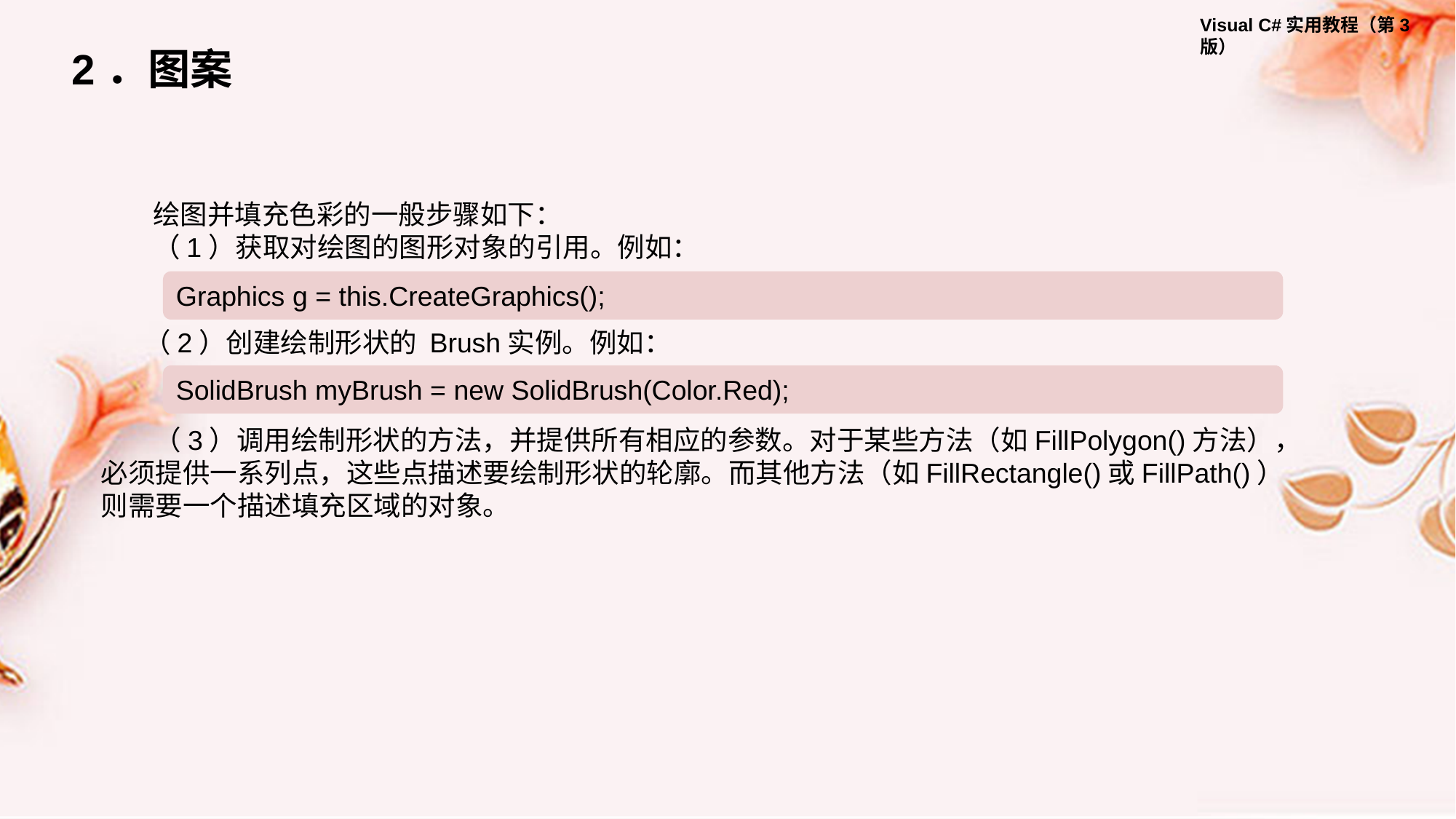

2．图案
绘图并填充色彩的一般步骤如下：
（1）获取对绘图的图形对象的引用。例如：
Graphics g = this.CreateGraphics();
（2）创建绘制形状的 Brush实例。例如：
SolidBrush myBrush = new SolidBrush(Color.Red);
（3）调用绘制形状的方法，并提供所有相应的参数。对于某些方法（如FillPolygon()方法），必须提供一系列点，这些点描述要绘制形状的轮廓。而其他方法（如FillRectangle()或FillPath()）则需要一个描述填充区域的对象。